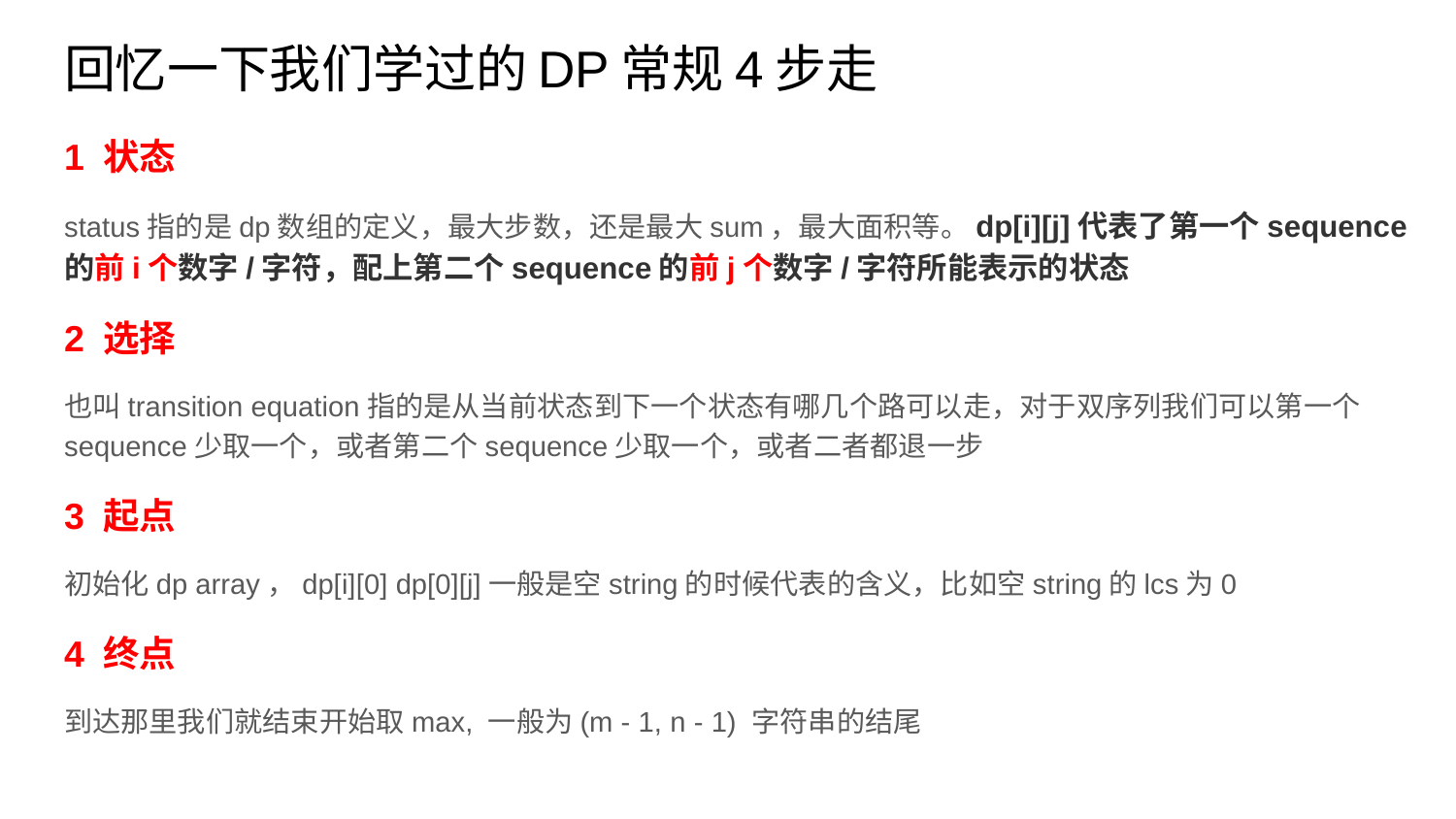

# 回忆一下我们学过的DP常规4步走
1 状态
status指的是dp数组的定义，最大步数，还是最大sum，最大面积等。dp[i][j]代表了第一个sequence的前i个数字/字符，配上第二个sequence的前j个数字/字符所能表示的状态
2 选择
也叫transition equation指的是从当前状态到下一个状态有哪几个路可以走，对于双序列我们可以第一个sequence少取一个，或者第二个sequence少取一个，或者二者都退一步
3 起点
初始化dp array，dp[i][0] dp[0][j]一般是空string的时候代表的含义，比如空string的lcs为0
4 终点
到达那里我们就结束开始取max, 一般为(m - 1, n - 1) 字符串的结尾